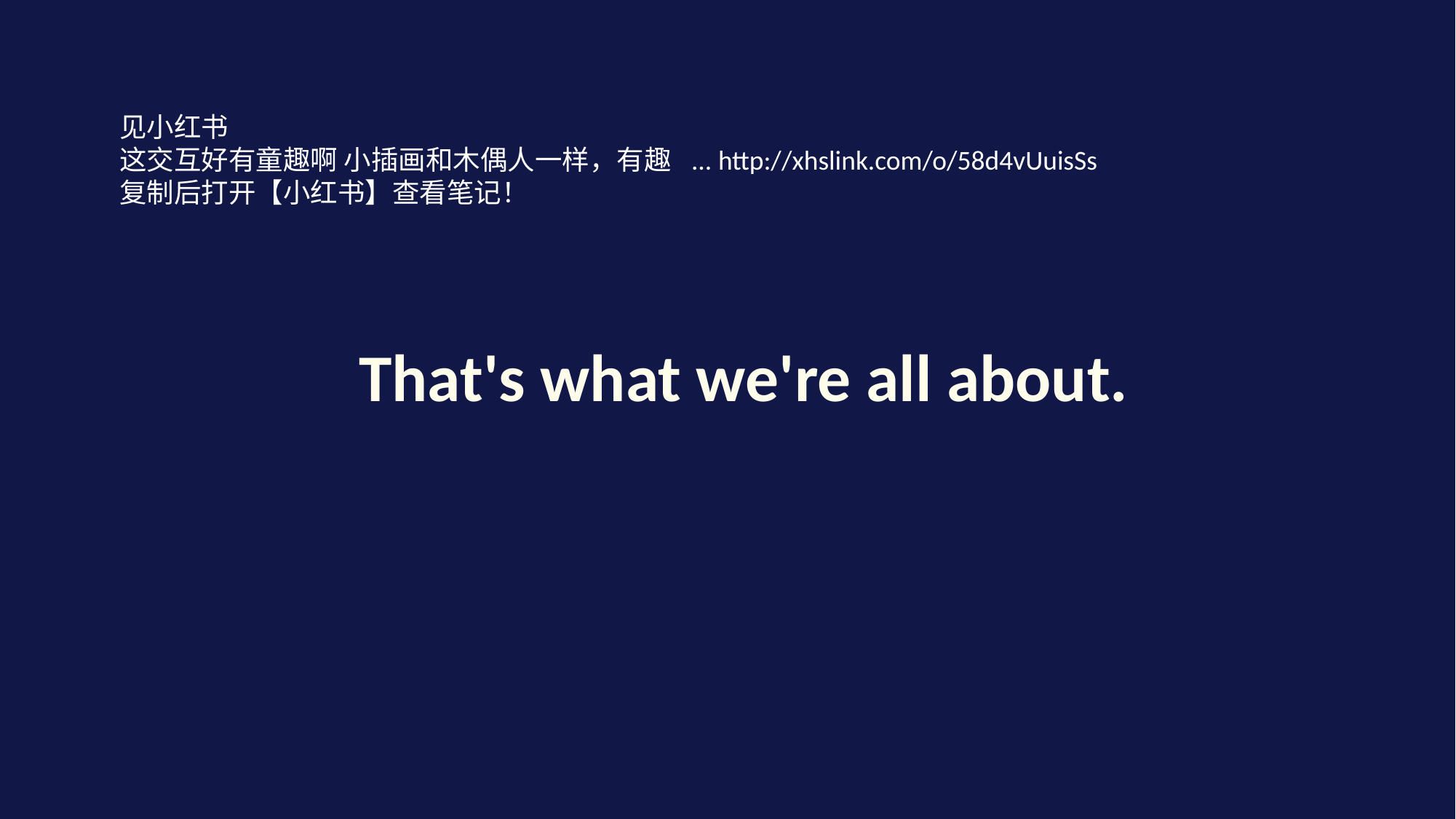

见小红书
这交互好有童趣啊 小插画和木偶人一样，有趣 ﻿﻿ ... http://xhslink.com/o/58d4vUuisSs
复制后打开【小红书】查看笔记！
Fortunately, we modified the chassis bacteria and named it

"EnteroPlastivore"
That's what we're all about.